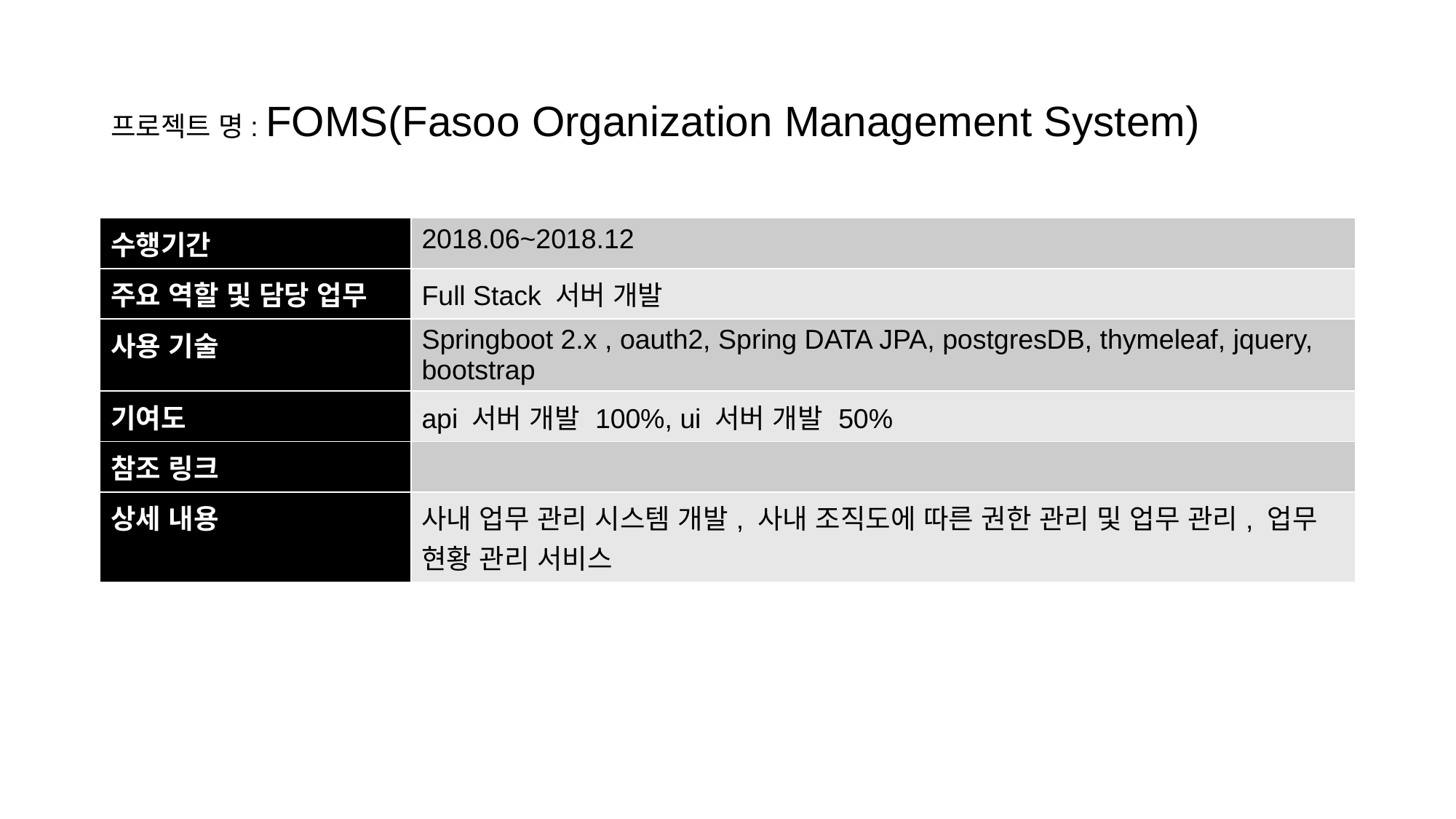

# 프로젝트 명: FOMS(Fasoo Organization Management System)
| 수행기간 | 2018.06~2018.12 |
| --- | --- |
| 주요 역할 및 담당 업무 | Full Stack 서버 개발 |
| 사용 기술 | Springboot 2.x , oauth2, Spring DATA JPA, postgresDB, thymeleaf, jquery, bootstrap |
| 기여도 | api 서버 개발 100%, ui 서버 개발 50% |
| 참조 링크 |  |
| 상세 내용 | 사내 업무 관리 시스템 개발, 사내 조직도에 따른 권한 관리 및 업무 관리, 업무 현황 관리 서비스 |